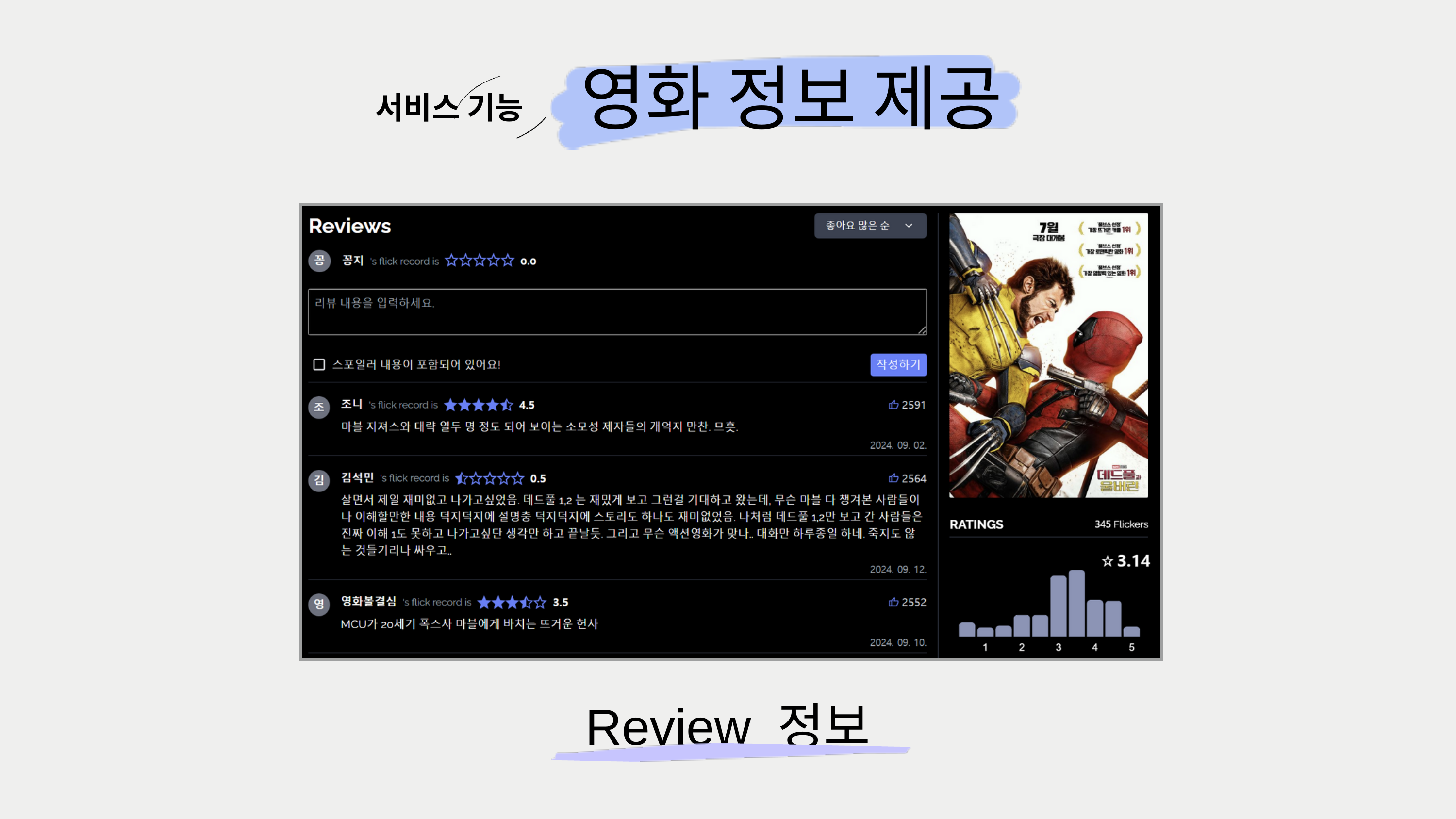

영화 정보 제공

서비스 기능

Review 정보